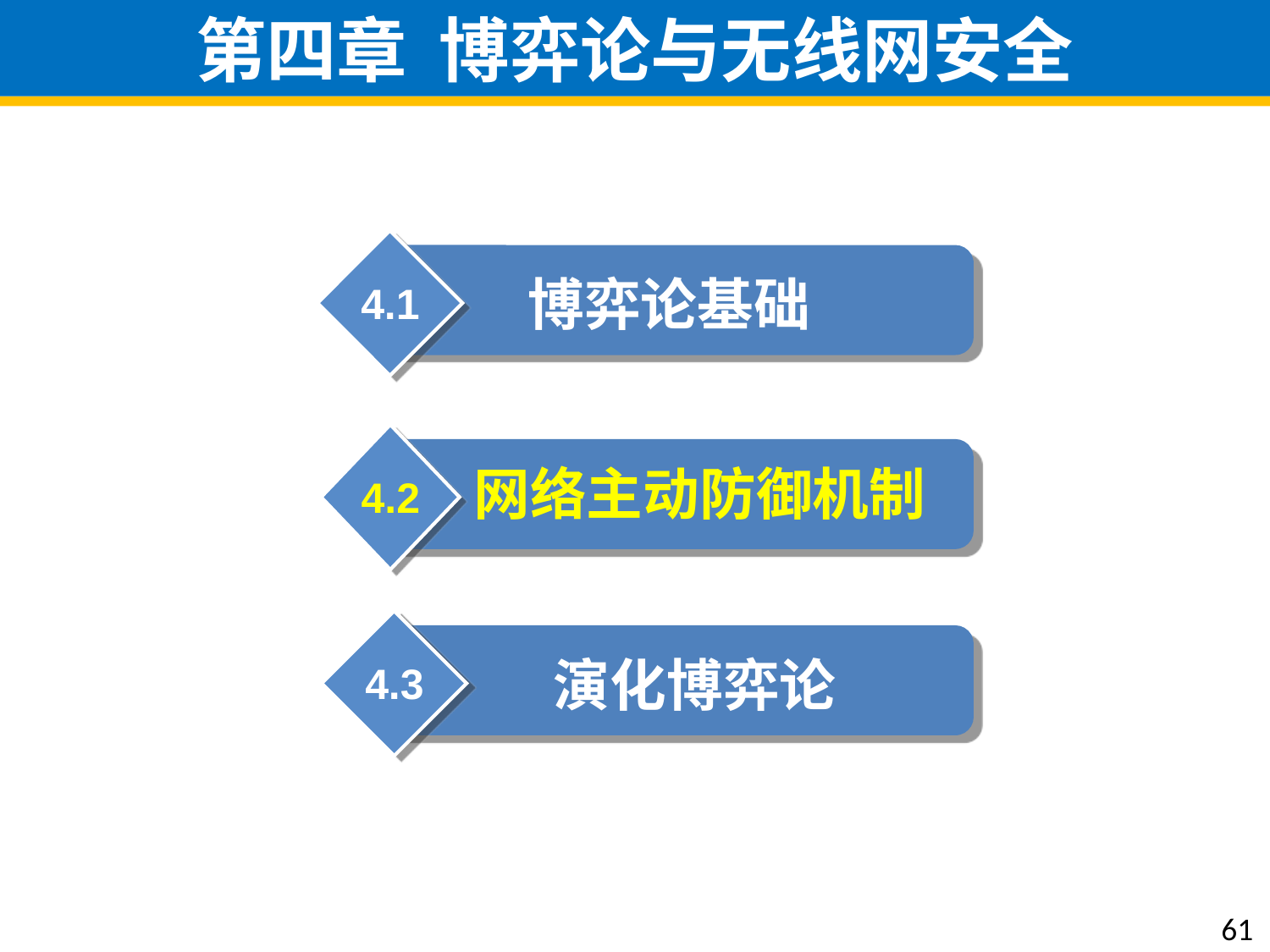

# 第四章  博弈论与无线网安全

博弈论基础
4.1

网络主动防御机制
4.2

演化博弈论
4.3
61